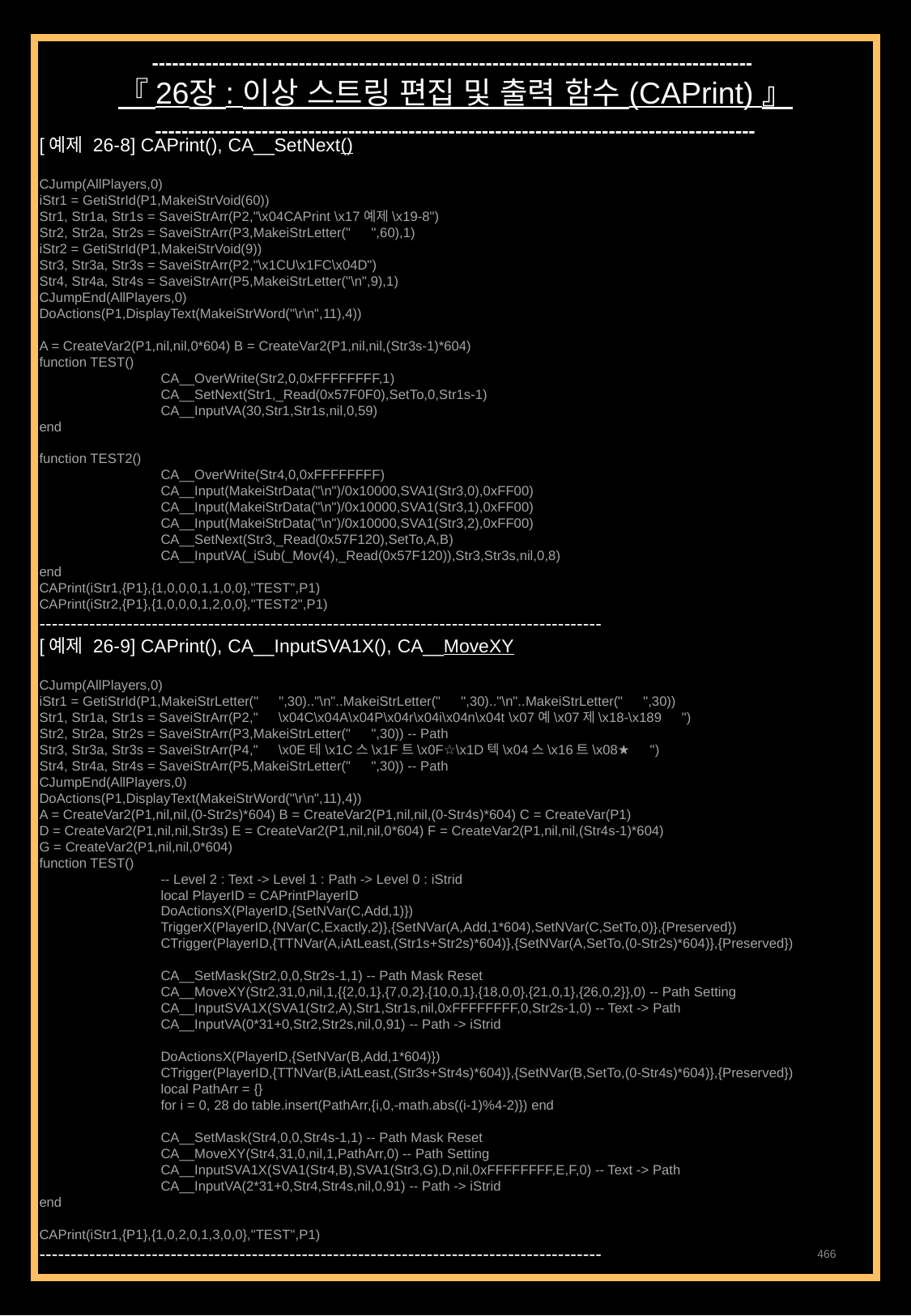

------------------------------------------------------------------------------------------
『 26장 : 이상 스트링 편집 및 출력 함수 (CAPrint) 』
------------------------------------------------------------------------------------------
[예제 26-8] CAPrint(), CA__SetNext()

CJump(AllPlayers,0)
iStr1 = GetiStrId(P1,MakeiStrVoid(60))
Str1, Str1a, Str1s = SaveiStrArr(P2,"\x04CAPrint \x17예제\x19-8")
Str2, Str2a, Str2s = SaveiStrArr(P3,MakeiStrLetter("　",60),1)
iStr2 = GetiStrId(P1,MakeiStrVoid(9))
Str3, Str3a, Str3s = SaveiStrArr(P2,"\x1CU\x1FC\x04D")
Str4, Str4a, Str4s = SaveiStrArr(P5,MakeiStrLetter("\n",9),1)
CJumpEnd(AllPlayers,0)
DoActions(P1,DisplayText(MakeiStrWord("\r\n",11),4))

A = CreateVar2(P1,nil,nil,0*604) B = CreateVar2(P1,nil,nil,(Str3s-1)*604)
function TEST()
	CA__OverWrite(Str2,0,0xFFFFFFFF,1)
	CA__SetNext(Str1,_Read(0x57F0F0),SetTo,0,Str1s-1)
	CA__InputVA(30,Str1,Str1s,nil,0,59)
end

function TEST2()
	CA__OverWrite(Str4,0,0xFFFFFFFF)
	CA__Input(MakeiStrData("\n")/0x10000,SVA1(Str3,0),0xFF00)
	CA__Input(MakeiStrData("\n")/0x10000,SVA1(Str3,1),0xFF00)
	CA__Input(MakeiStrData("\n")/0x10000,SVA1(Str3,2),0xFF00)
	CA__SetNext(Str3,_Read(0x57F120),SetTo,A,B)
	CA__InputVA(_iSub(_Mov(4),_Read(0x57F120)),Str3,Str3s,nil,0,8)
end
CAPrint(iStr1,{P1},{1,0,0,0,1,1,0,0},"TEST",P1)
CAPrint(iStr2,{P1},{1,0,0,0,1,2,0,0},"TEST2",P1)
------------------------------------------------------------------------------------------
[예제 26-9] CAPrint(), CA__InputSVA1X(), CA__MoveXY

CJump(AllPlayers,0)
iStr1 = GetiStrId(P1,MakeiStrLetter("　",30).."\n"..MakeiStrLetter("　",30).."\n"..MakeiStrLetter("　",30))
Str1, Str1a, Str1s = SaveiStrArr(P2,"　\x04C\x04A\x04P\x04r\x04i\x04n\x04t \x07예\x07제\x18-\x189　")
Str2, Str2a, Str2s = SaveiStrArr(P3,MakeiStrLetter("　",30)) -- Path
Str3, Str3a, Str3s = SaveiStrArr(P4,"　\x0E테\x1C스\x1F트\x0F☆\x1D텍\x04스\x16트\x08★　")
Str4, Str4a, Str4s = SaveiStrArr(P5,MakeiStrLetter("　",30)) -- Path
CJumpEnd(AllPlayers,0)
DoActions(P1,DisplayText(MakeiStrWord("\r\n",11),4))
A = CreateVar2(P1,nil,nil,(0-Str2s)*604) B = CreateVar2(P1,nil,nil,(0-Str4s)*604) C = CreateVar(P1)
D = CreateVar2(P1,nil,nil,Str3s) E = CreateVar2(P1,nil,nil,0*604) F = CreateVar2(P1,nil,nil,(Str4s-1)*604)
G = CreateVar2(P1,nil,nil,0*604)
function TEST()
	-- Level 2 : Text -> Level 1 : Path -> Level 0 : iStrid
	local PlayerID = CAPrintPlayerID
	DoActionsX(PlayerID,{SetNVar(C,Add,1)})
	TriggerX(PlayerID,{NVar(C,Exactly,2)},{SetNVar(A,Add,1*604),SetNVar(C,SetTo,0)},{Preserved})
	CTrigger(PlayerID,{TTNVar(A,iAtLeast,(Str1s+Str2s)*604)},{SetNVar(A,SetTo,(0-Str2s)*604)},{Preserved})

	CA__SetMask(Str2,0,0,Str2s-1,1) -- Path Mask Reset
	CA__MoveXY(Str2,31,0,nil,1,{{2,0,1},{7,0,2},{10,0,1},{18,0,0},{21,0,1},{26,0,2}},0) -- Path Setting
	CA__InputSVA1X(SVA1(Str2,A),Str1,Str1s,nil,0xFFFFFFFF,0,Str2s-1,0) -- Text -> Path
	CA__InputVA(0*31+0,Str2,Str2s,nil,0,91) -- Path -> iStrid

	DoActionsX(PlayerID,{SetNVar(B,Add,1*604)})
	CTrigger(PlayerID,{TTNVar(B,iAtLeast,(Str3s+Str4s)*604)},{SetNVar(B,SetTo,(0-Str4s)*604)},{Preserved})
	local PathArr = {}
	for i = 0, 28 do table.insert(PathArr,{i,0,-math.abs((i-1)%4-2)}) end

	CA__SetMask(Str4,0,0,Str4s-1,1) -- Path Mask Reset
	CA__MoveXY(Str4,31,0,nil,1,PathArr,0) -- Path Setting
	CA__InputSVA1X(SVA1(Str4,B),SVA1(Str3,G),D,nil,0xFFFFFFFF,E,F,0) -- Text -> Path
	CA__InputVA(2*31+0,Str4,Str4s,nil,0,91) -- Path -> iStrid
end

CAPrint(iStr1,{P1},{1,0,2,0,1,3,0,0},"TEST",P1)
------------------------------------------------------------------------------------------
466